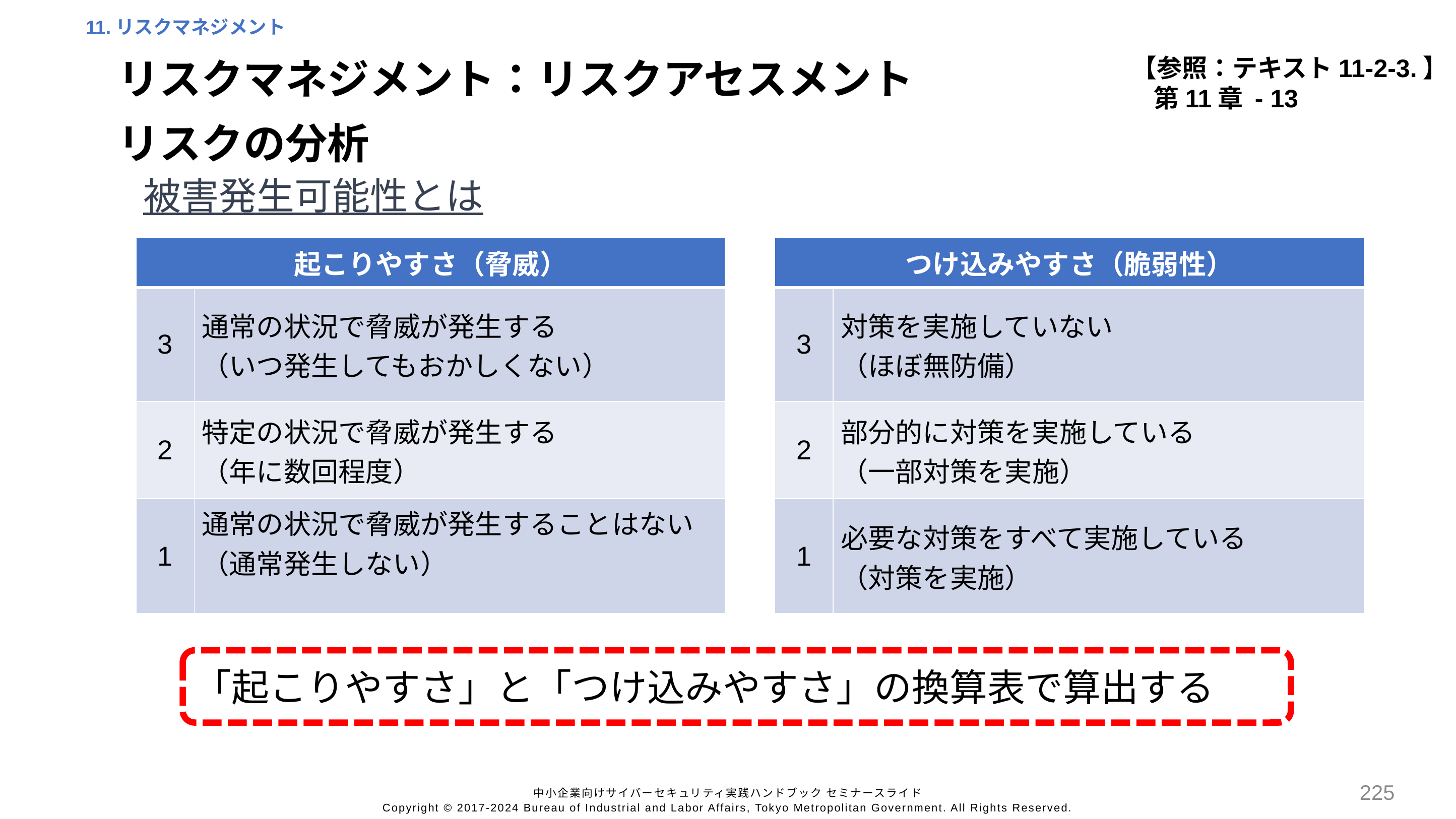

11.リスクマネジメント
【参照：テキスト11-2-3.】
第11章 - 13
リスクマネジメント：リスクアセスメント
リスクの分析
被害発生可能性とは
| 起こりやすさ（脅威） |  |
| --- | --- |
| 3 | 通常の状況で脅威が発生する （いつ発生してもおかしくない） |
| 2 | 特定の状況で脅威が発生する （年に数回程度） |
| 1 | 通常の状況で脅威が発生することはない （通常発生しない） |
| つけ込みやすさ（脆弱性） |  |
| --- | --- |
| 3 | 対策を実施していない （ほぼ無防備） |
| 2 | 部分的に対策を実施している （一部対策を実施） |
| 1 | 必要な対策をすべて実施している （対策を実施） |
「起こりやすさ」と「つけ込みやすさ」の換算表で算出する
225